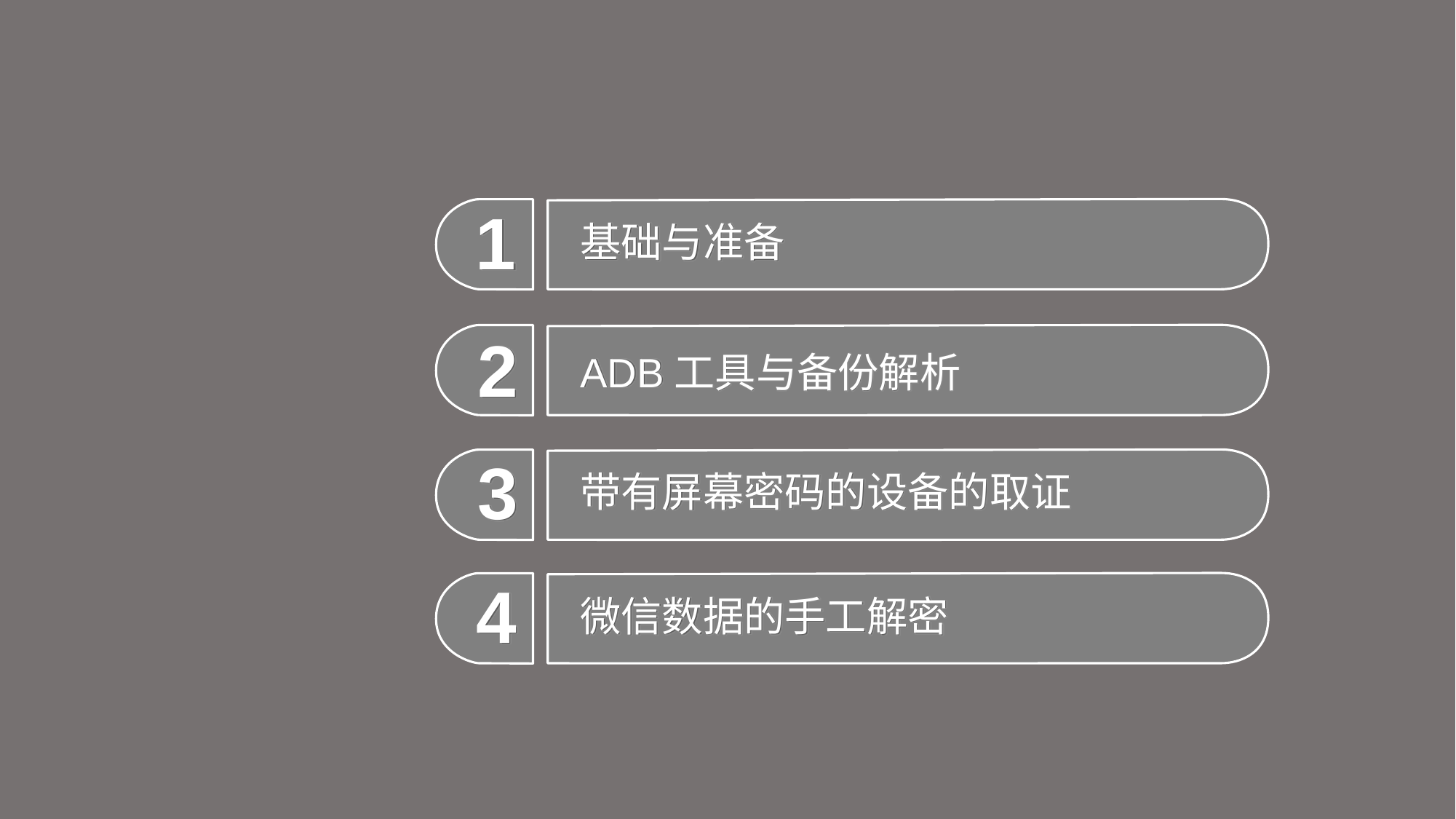

1
2
3
4

基础与准备

ADB工具与备份解析

带有屏幕密码的设备的取证

微信数据的手工解密